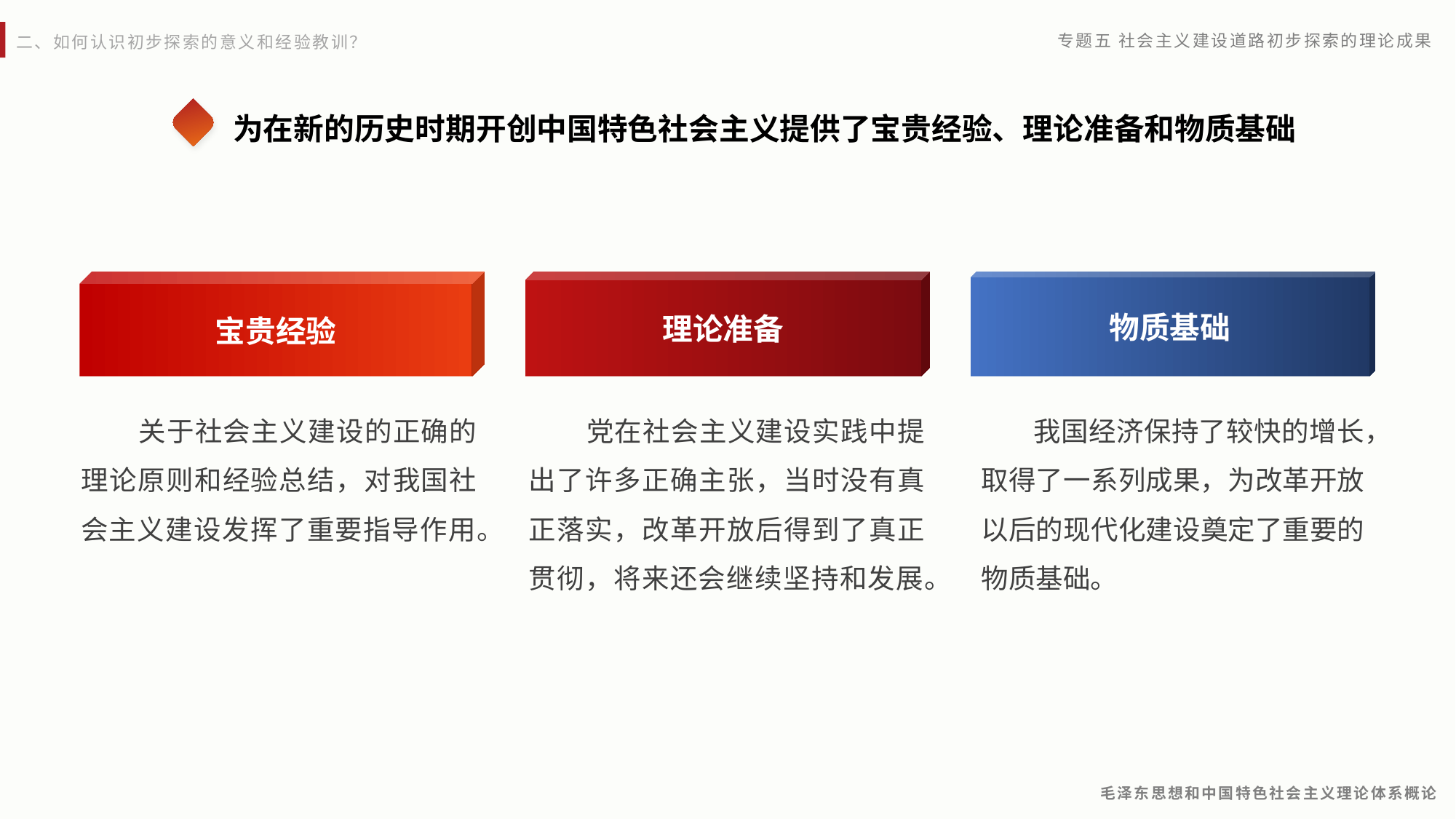

为在新的历史时期开创中国特色社会主义提供了宝贵经验、理论准备和物质基础

理论准备
物质基础
宝贵经验
       关于社会主义建设的正确的理论原则和经验总结，对我国社会主义建设发挥了重要指导作用。
       党在社会主义建设实践中提出了许多正确主张，当时没有真正落实，改革开放后得到了真正贯彻，将来还会继续坚持和发展。
       我国经济保持了较快的增长，取得了一系列成果，为改革开放以后的现代化建设奠定了重要的物质基础。